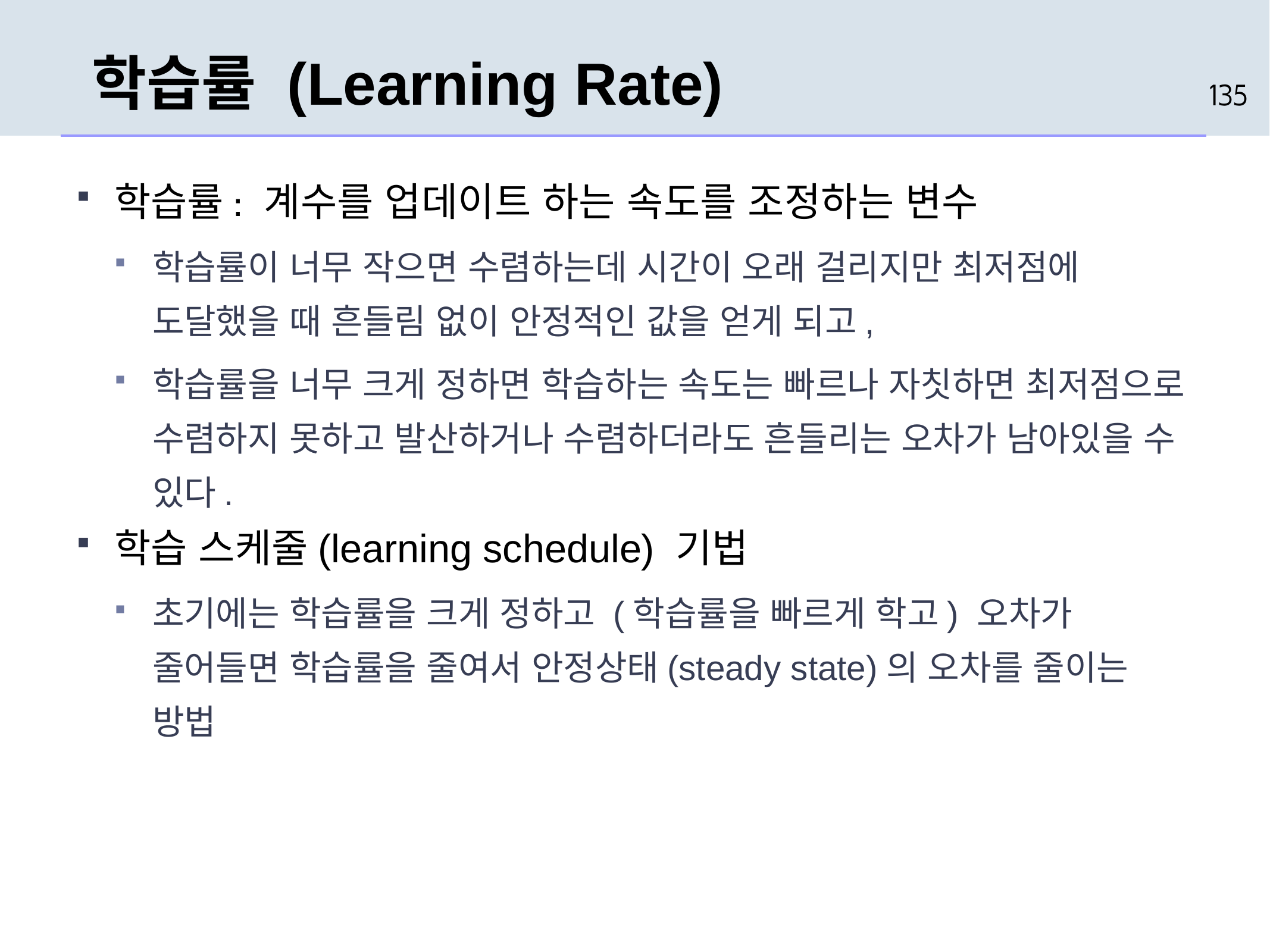

# 학습률 (Learning Rate)
135
학습률: 계수를 업데이트 하는 속도를 조정하는 변수
학습률이 너무 작으면 수렴하는데 시간이 오래 걸리지만 최저점에 도달했을 때 흔들림 없이 안정적인 값을 얻게 되고,
학습률을 너무 크게 정하면 학습하는 속도는 빠르나 자칫하면 최저점으로 수렴하지 못하고 발산하거나 수렴하더라도 흔들리는 오차가 남아있을 수 있다.
학습 스케줄(learning schedule) 기법
초기에는 학습률을 크게 정하고 (학습률을 빠르게 학고) 오차가 줄어들면 학습률을 줄여서 안정상태(steady state)의 오차를 줄이는 방법